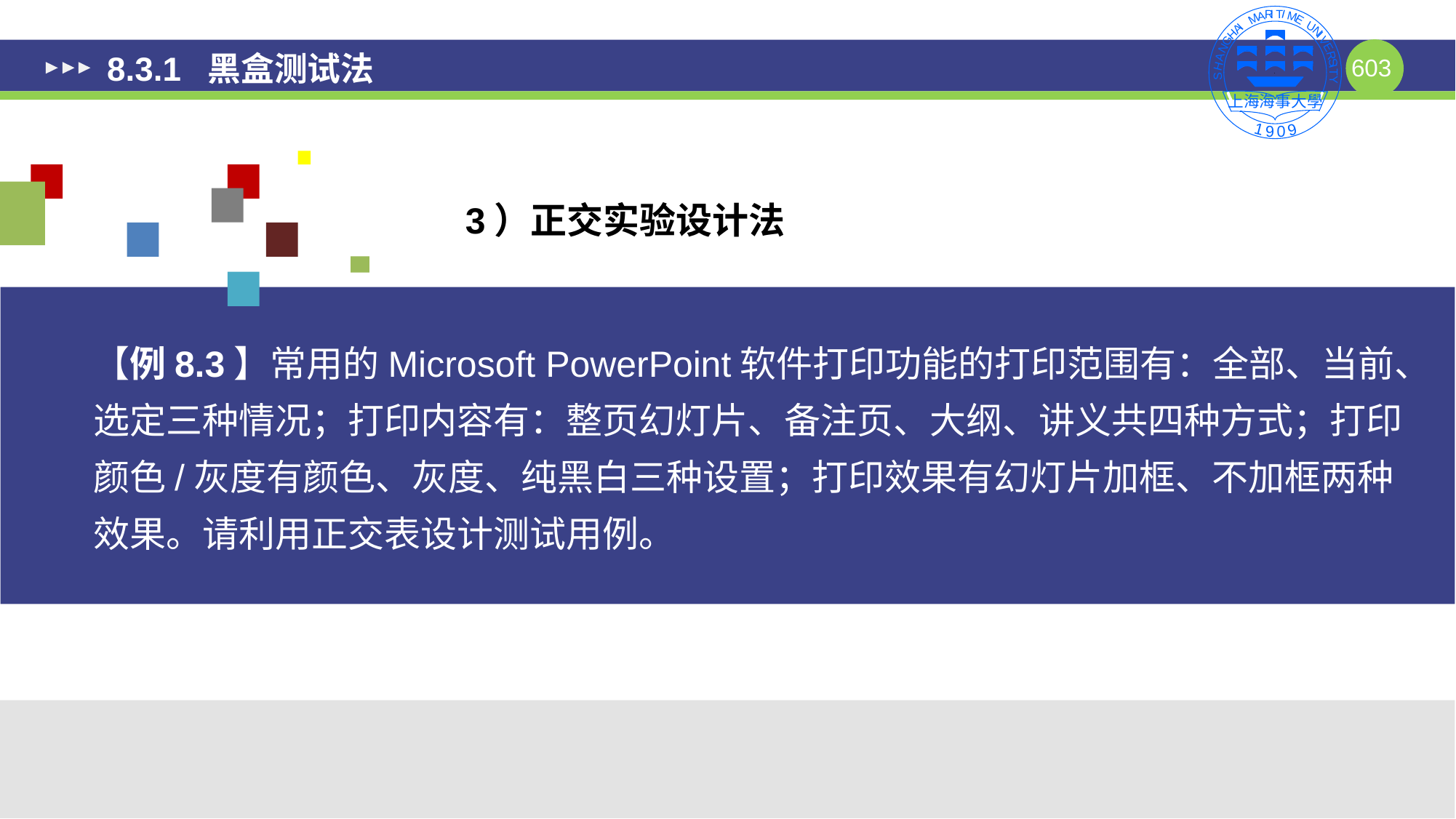

# 8.3.1  黑盒测试法

3）正交实验设计法

【例8.3】常用的Microsoft PowerPoint软件打印功能的打印范围有：全部、当前、选定三种情况；打印内容有：整页幻灯片、备注页、大纲、讲义共四种方式；打印颜色/灰度有颜色、灰度、纯黑白三种设置；打印效果有幻灯片加框、不加框两种效果。请利用正交表设计测试用例。

603